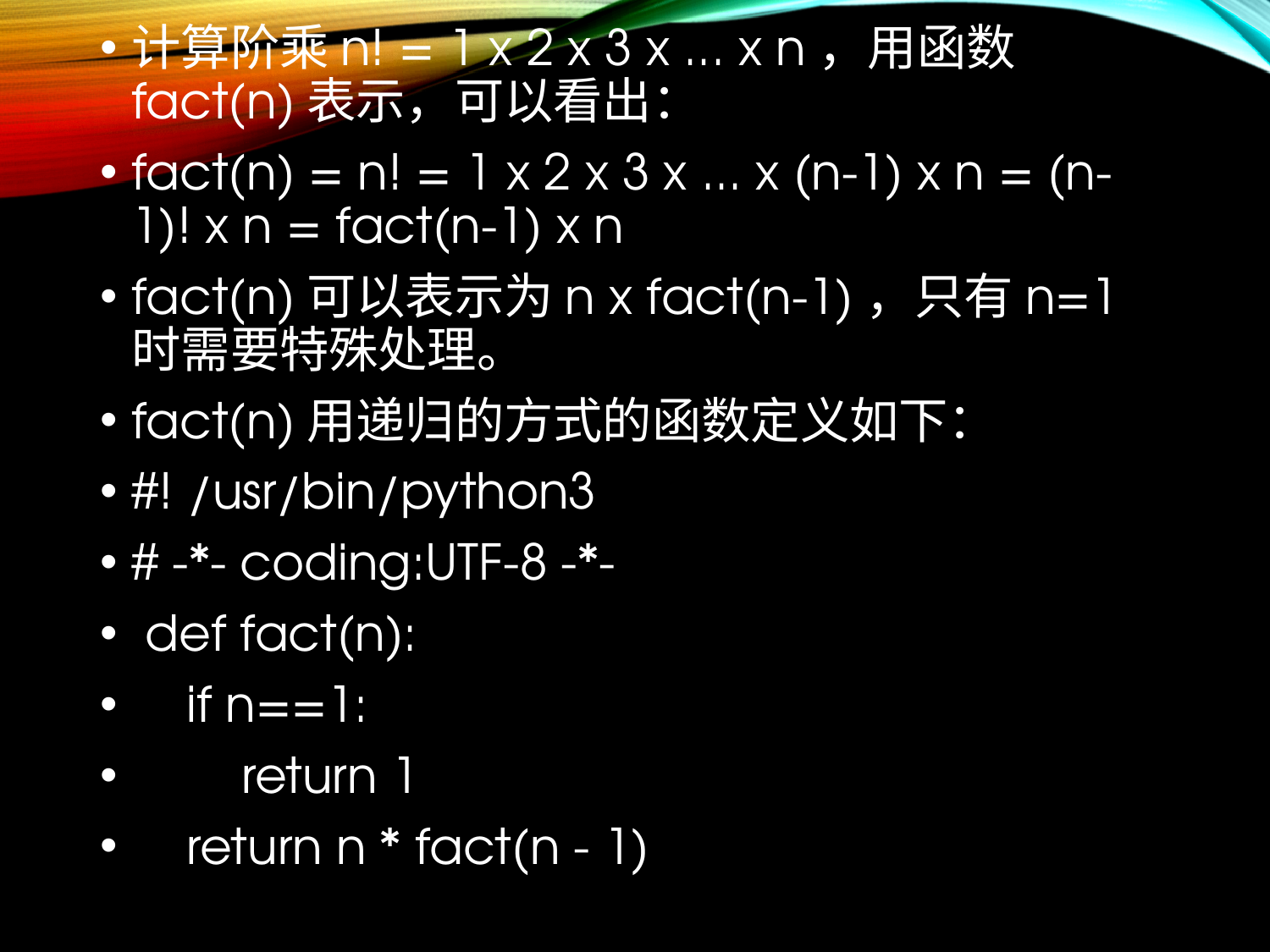

计算阶乘n! = 1 x 2 x 3 x ... x n，用函数fact(n)表示，可以看出：
fact(n) = n! = 1 x 2 x 3 x ... x (n-1) x n = (n-1)! x n = fact(n-1) x n
fact(n)可以表示为n x fact(n-1)，只有n=1时需要特殊处理。
fact(n)用递归的方式的函数定义如下：
#! /usr/bin/python3
# -*- coding:UTF-8 -*-
 def fact(n):
    if n==1:
        return 1
    return n * fact(n - 1)